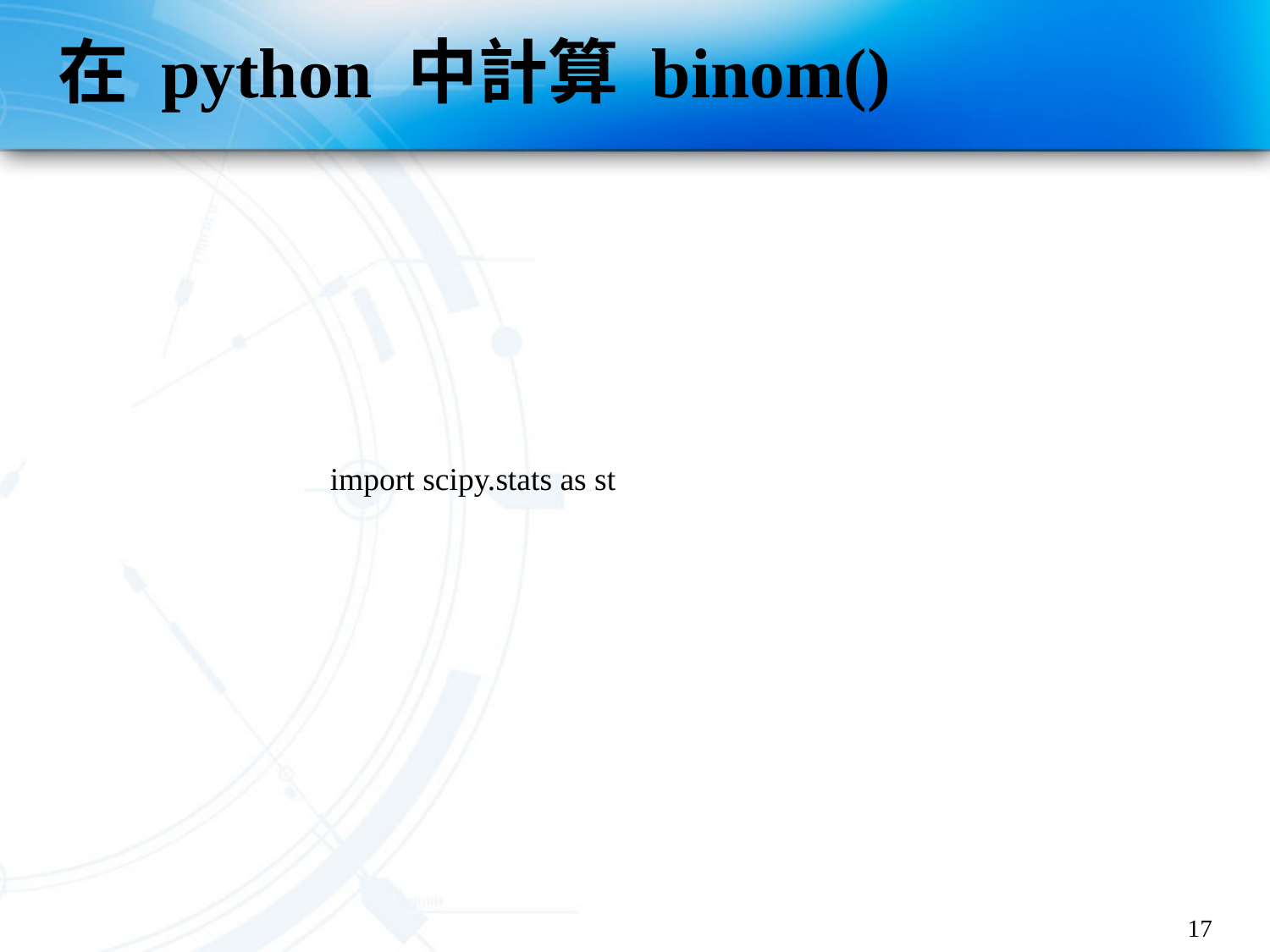

# 在 python 中計算 binom()

import scipy.stats as st
17